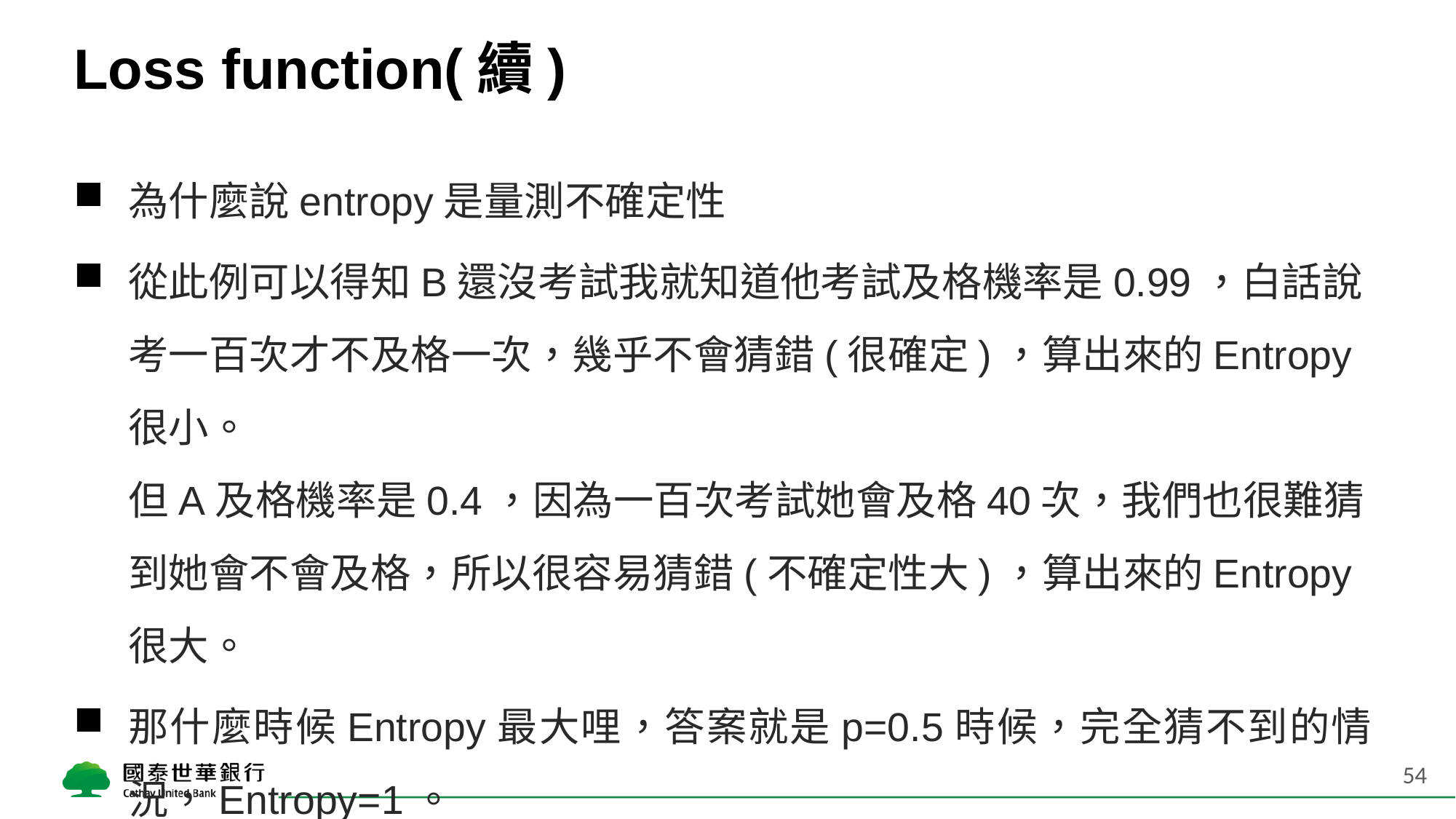

# Loss function(續)
為什麼說entropy是量測不確定性
從此例可以得知B還沒考試我就知道他考試及格機率是0.99，白話說考一百次才不及格一次，幾乎不會猜錯(很確定)，算出來的Entropy很小。
但A及格機率是0.4，因為一百次考試她會及格40次，我們也很難猜到她會不會及格，所以很容易猜錯(不確定性大)，算出來的Entropy很大。
那什麼時候Entropy最大哩，答案就是p=0.5時候，完全猜不到的情況，Entropy=1。
54